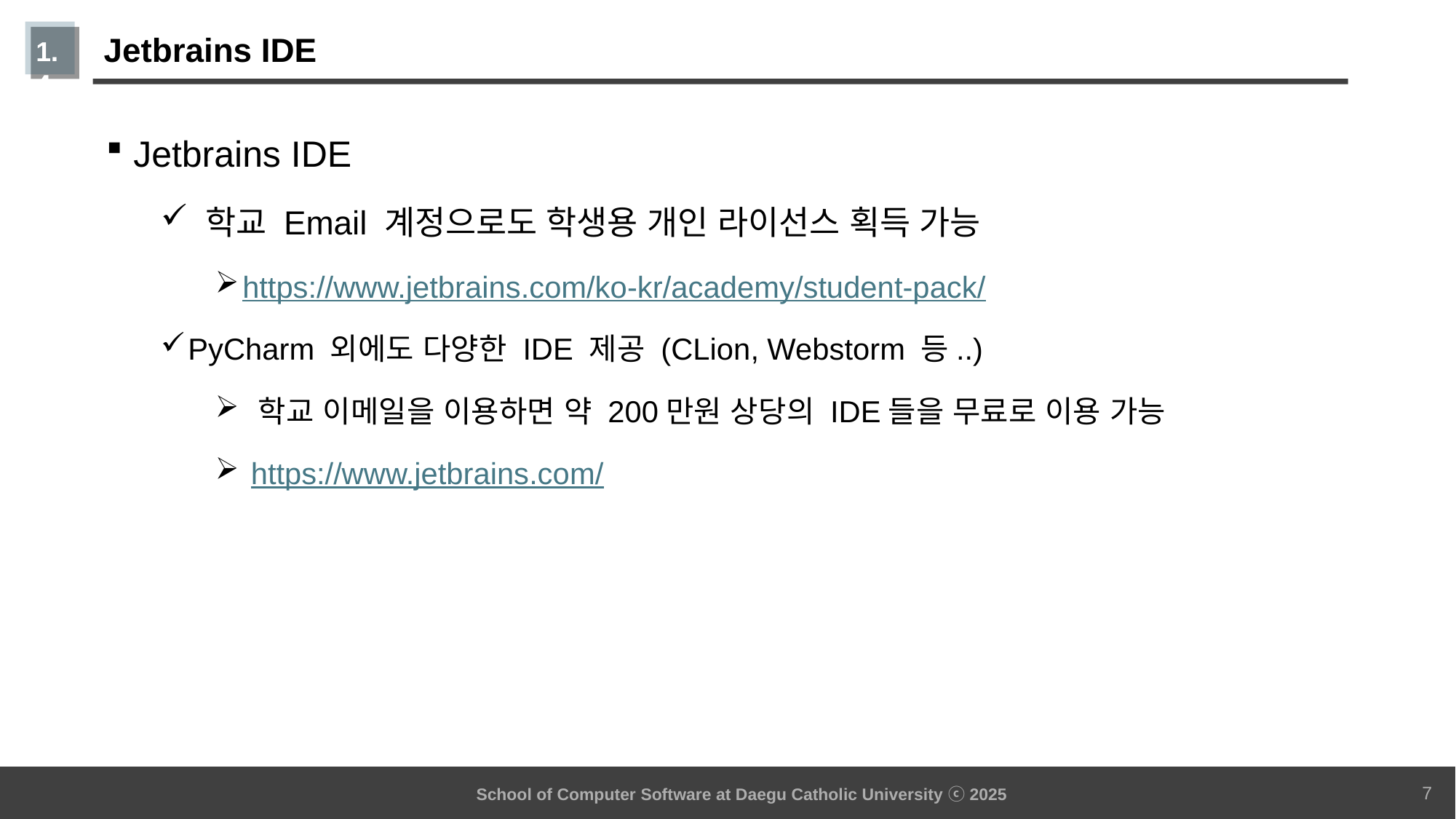

# Jetbrains IDE
1.4
Jetbrains IDE
 학교 Email 계정으로도 학생용 개인 라이선스 획득 가능
https://www.jetbrains.com/ko-kr/academy/student-pack/
PyCharm 외에도 다양한 IDE 제공 (CLion, Webstorm 등..)
 학교 이메일을 이용하면 약 200만원 상당의 IDE들을 무료로 이용 가능
 https://www.jetbrains.com/